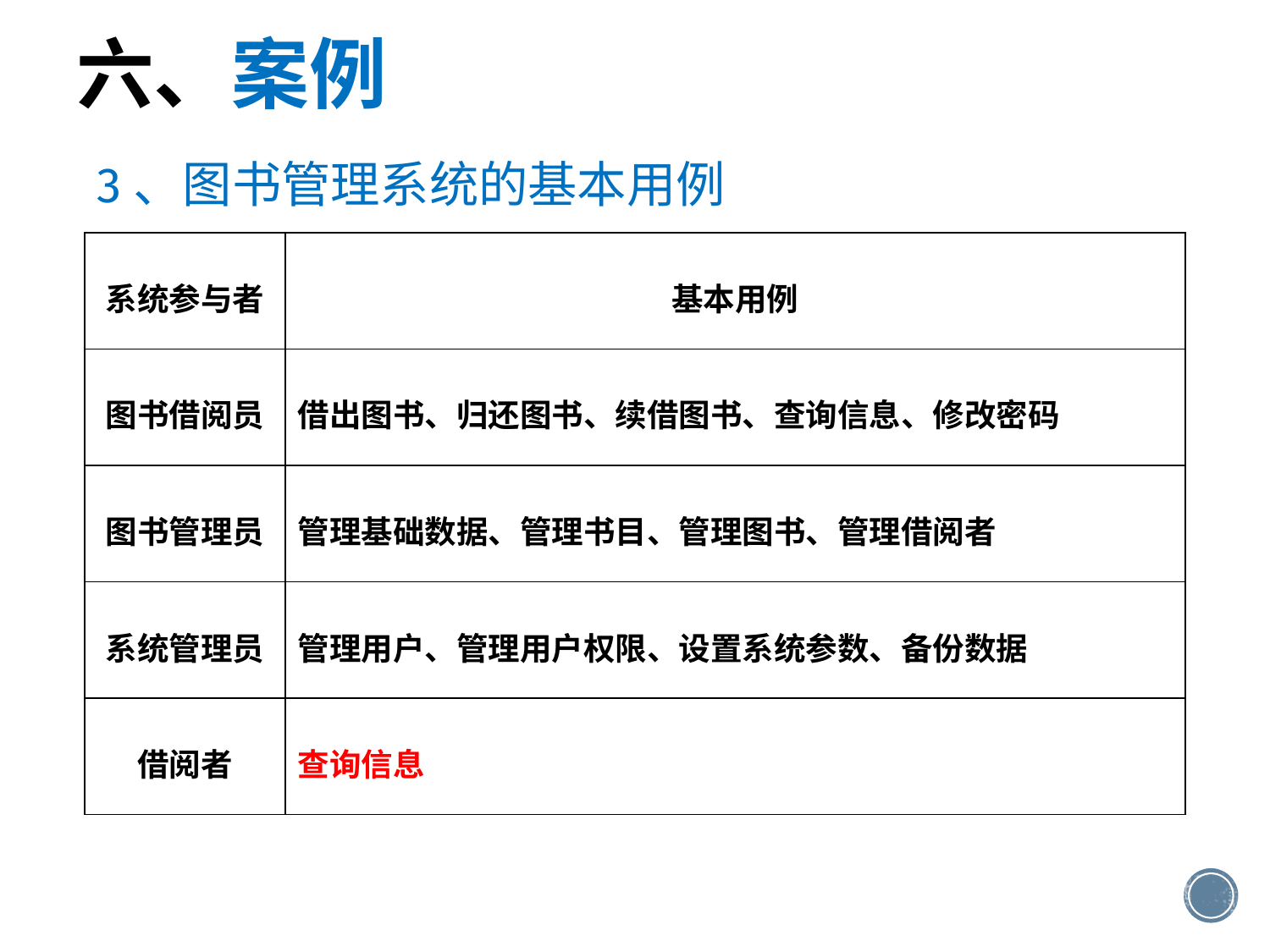

六、案例
3、图书管理系统的基本用例

| 系统参与者 | 基本用例 |
| --- | --- |
| 图书借阅员 | 借出图书、归还图书、续借图书、查询信息、修改密码 |
| 图书管理员 | 管理基础数据、管理书目、管理图书、管理借阅者 |
| 系统管理员 | 管理用户、管理用户权限、设置系统参数、备份数据 |
| 借阅者 | 查询信息 |